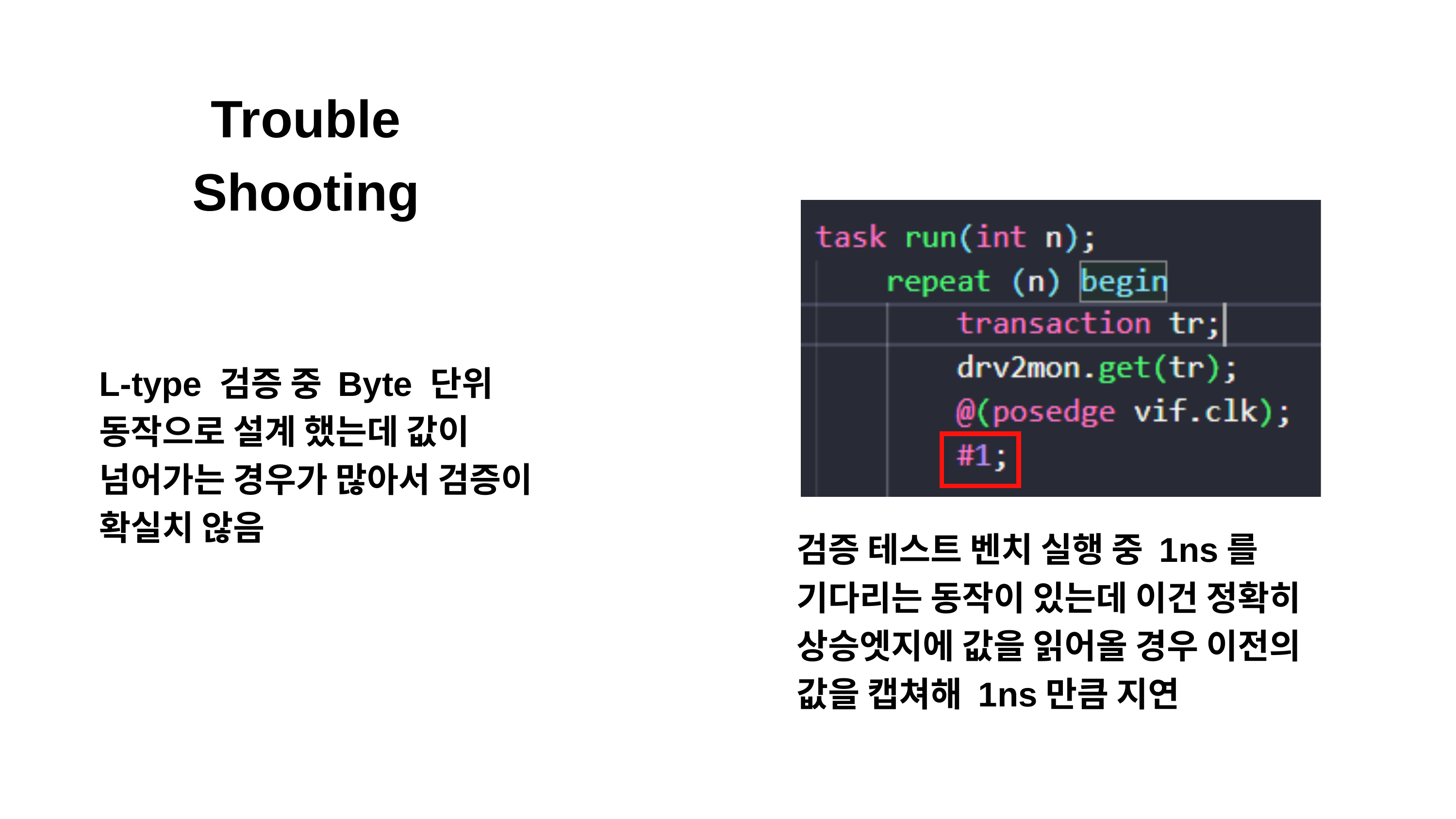

Trouble Shooting

L-type 검증 중 Byte 단위 동작으로 설계 했는데 값이 넘어가는 경우가 많아서 검증이 확실치 않음

검증 테스트 벤치 실행 중 1ns를 기다리는 동작이 있는데 이건 정확히 상승엣지에 값을 읽어올 경우 이전의 값을 캡쳐해 1ns만큼 지연